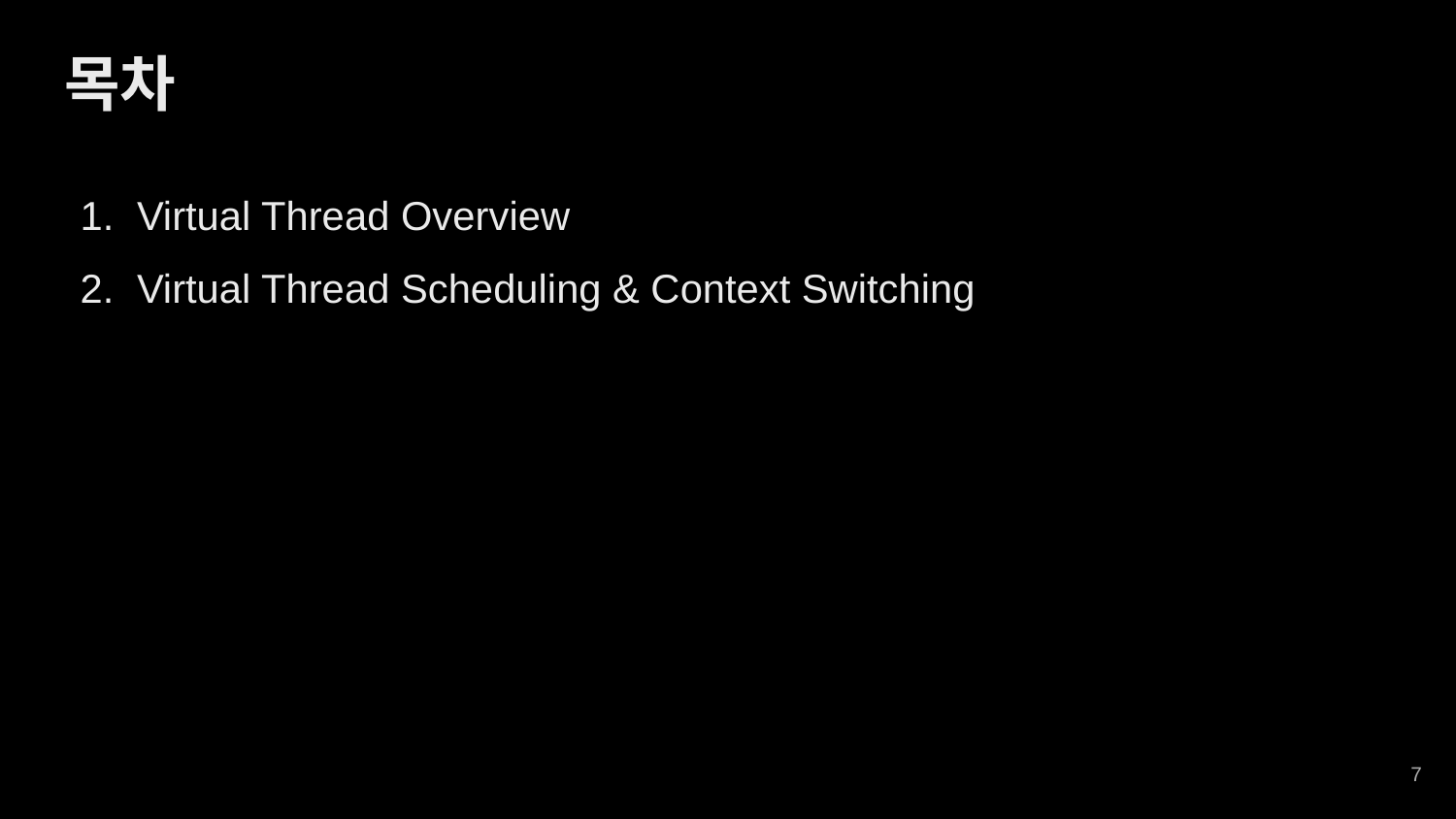

목차
Virtual Thread Overview
Virtual Thread Scheduling & Context Switching

7